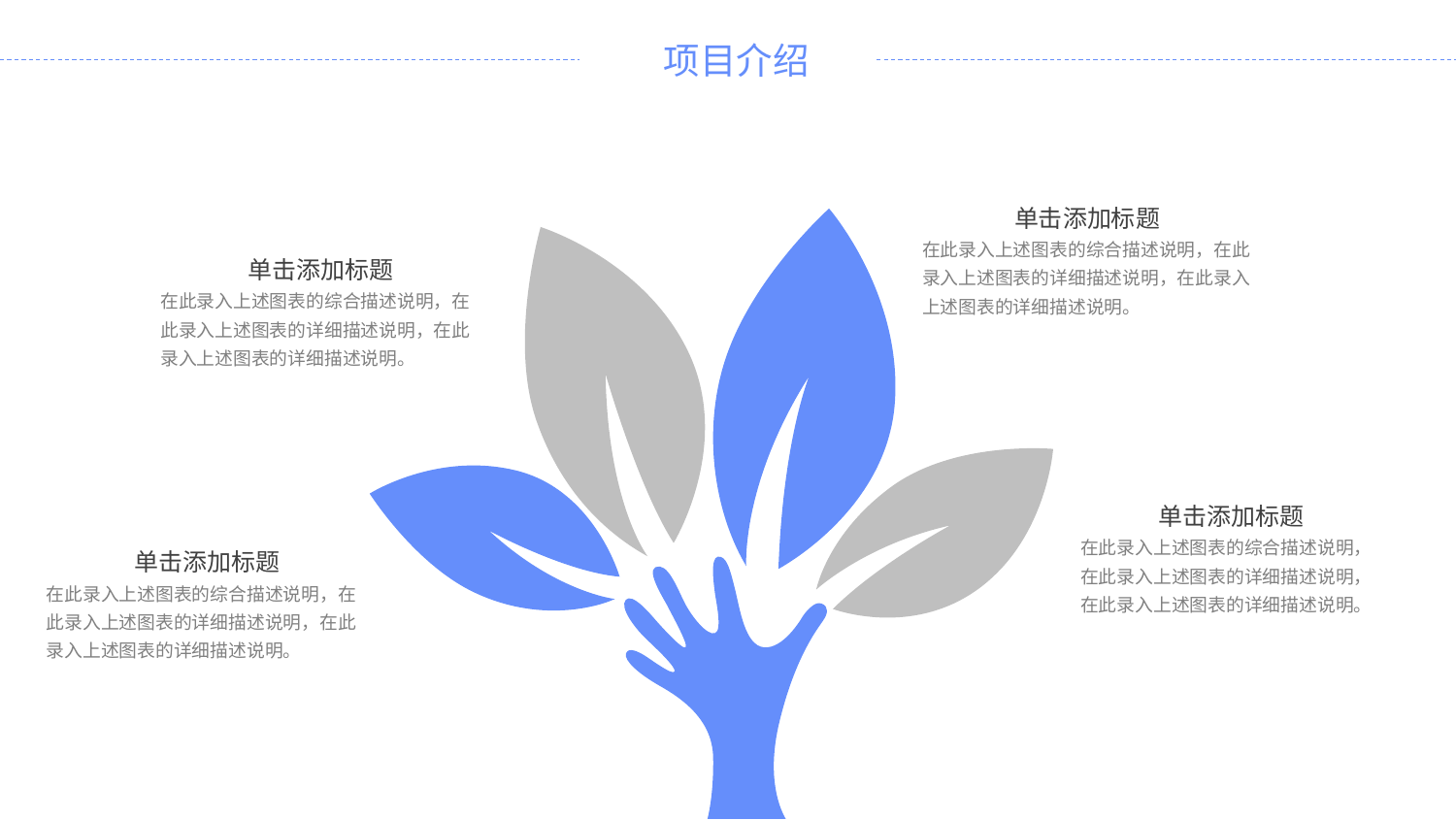

单击添加标题
在此录入上述图表的综合描述说明，在此录入上述图表的详细描述说明，在此录入上述图表的详细描述说明。

单击添加标题
在此录入上述图表的综合描述说明，在此录入上述图表的详细描述说明，在此录入上述图表的详细描述说明。
单击添加标题
在此录入上述图表的综合描述说明，在此录入上述图表的详细描述说明，在此录入上述图表的详细描述说明。
单击添加标题
在此录入上述图表的综合描述说明，在此录入上述图表的详细描述说明，在此录入上述图表的详细描述说明。